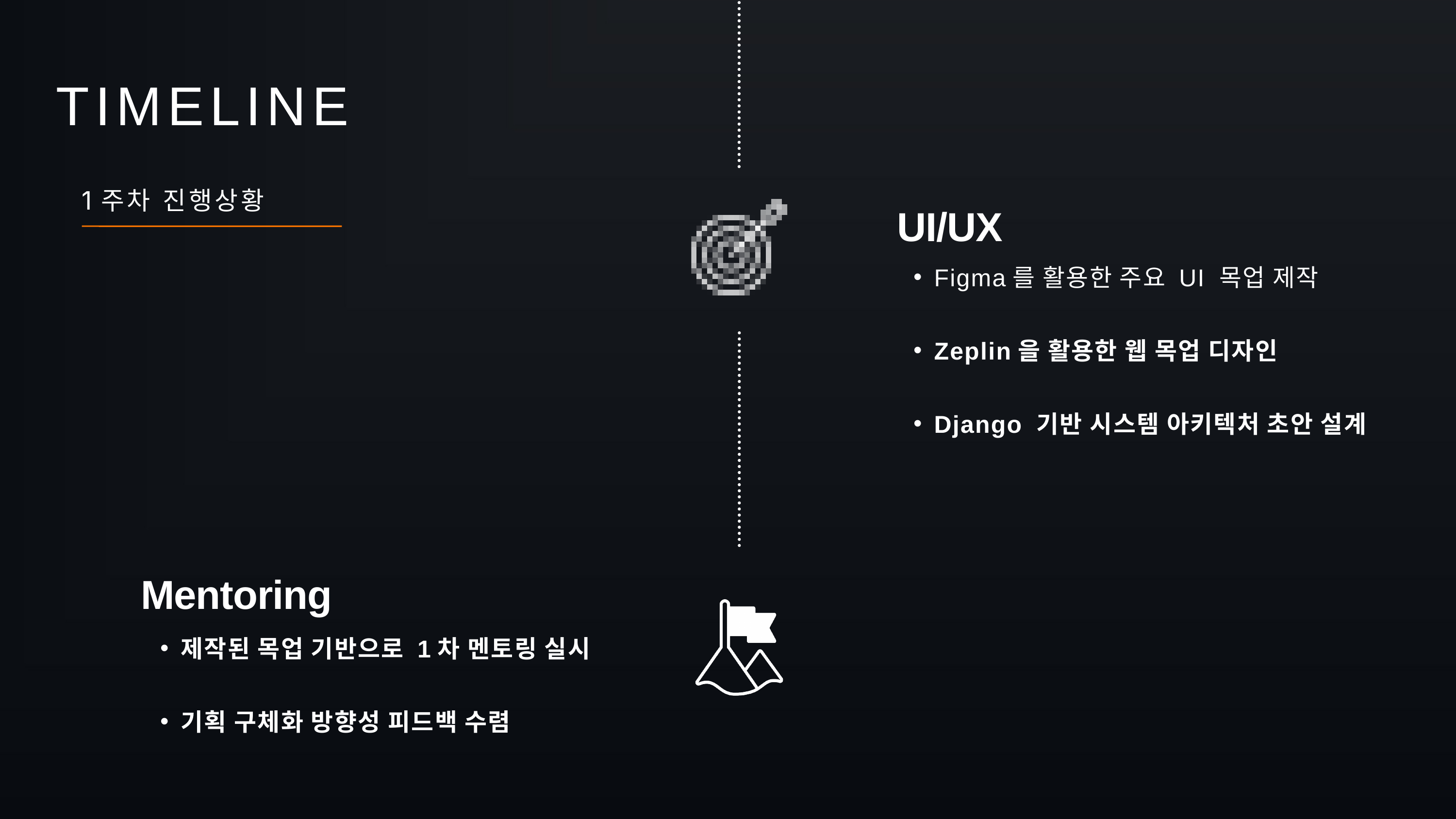

TIMELINE

1주차 진행상황
UI/UX

Figma를 활용한 주요 UI 목업 제작

Zeplin을 활용한 웹 목업 디자인

Django 기반 시스템 아키텍처 초안 설계

Mentoring

제작된 목업 기반으로 1차 멘토링 실시

기획 구체화 방향성 피드백 수렴